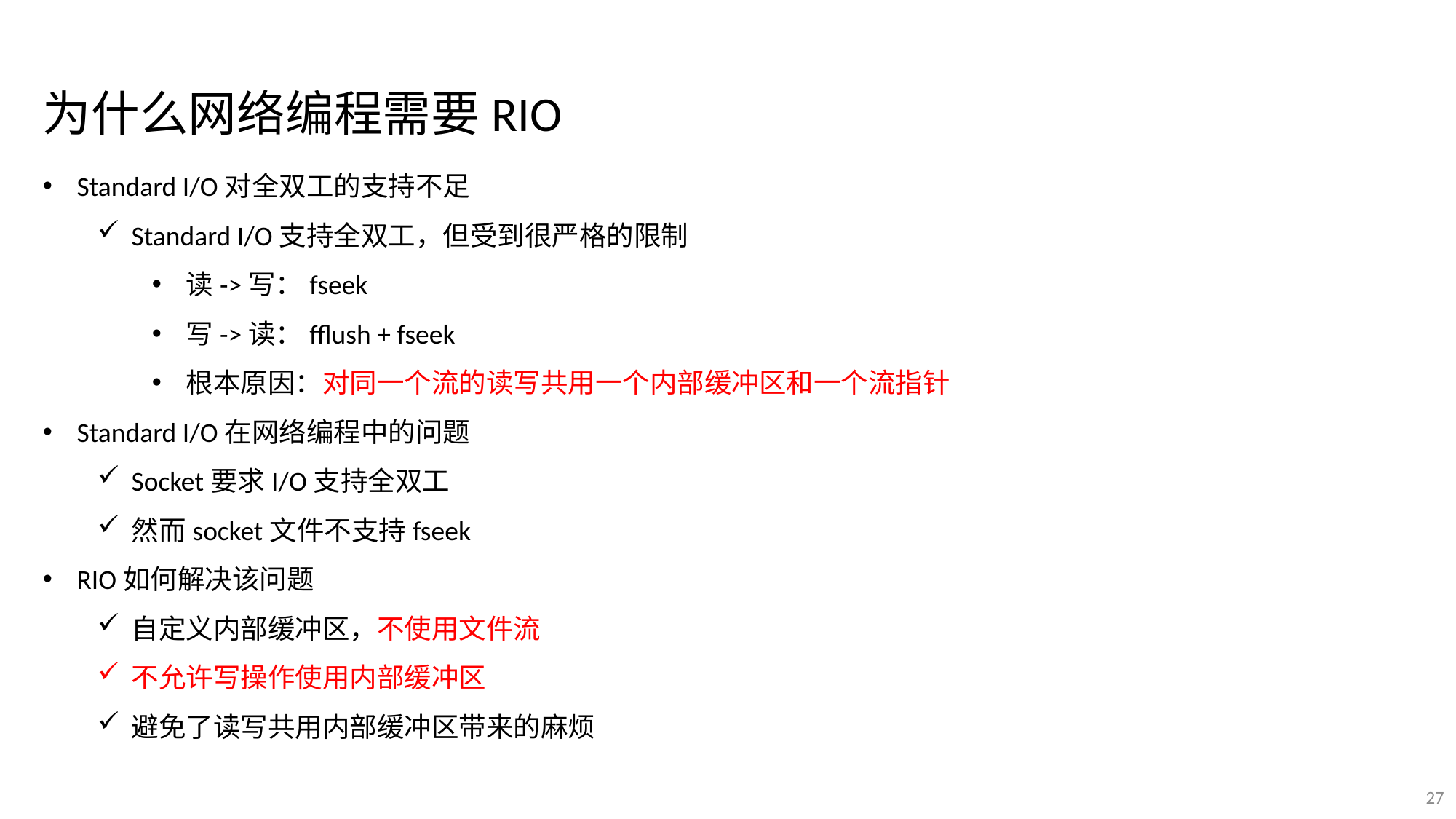

为什么网络编程需要RIO
Standard I/O对全双工的支持不足
Standard I/O支持全双工，但受到很严格的限制
读->写：fseek
写->读：fflush + fseek
根本原因：对同一个流的读写共用一个内部缓冲区和一个流指针
Standard I/O在网络编程中的问题
Socket要求I/O支持全双工
然而socket文件不支持fseek
RIO如何解决该问题
自定义内部缓冲区，不使用文件流
不允许写操作使用内部缓冲区
避免了读写共用内部缓冲区带来的麻烦

27